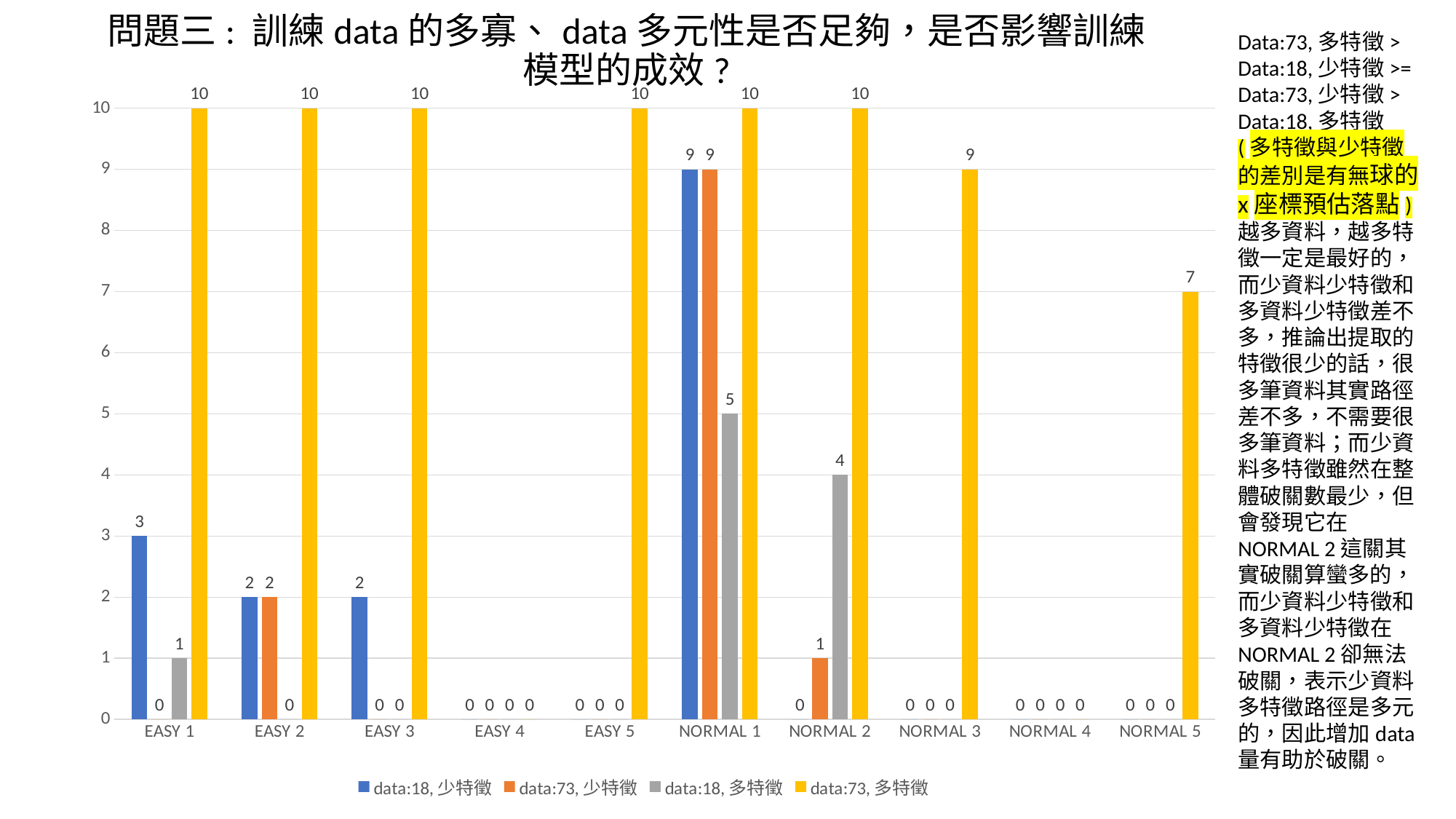

# 問題三: 訓練data的多寡、data多元性是否足夠，是否影響訓練模型的成效?
Data:73,多特徵>
Data:18,少特徵>=
Data:73,少特徵>
Data:18,多特徵
(多特徵與少特徵的差別是有無球的x座標預估落點)
越多資料，越多特徵一定是最好的，而少資料少特徵和多資料少特徵差不多，推論出提取的特徵很少的話，很多筆資料其實路徑差不多，不需要很多筆資料；而少資料多特徵雖然在整體破關數最少，但會發現它在NORMAL 2這關其實破關算蠻多的，而少資料少特徵和多資料少特徵在NORMAL 2卻無法破關，表示少資料多特徵路徑是多元的，因此增加data量有助於破關。

### Chart

| Category | data:18,少特徵 | data:73,少特徵 | data:18,多特徵 | data:73,多特徵 |
|---|---|---|---|---|
| EASY 1 | 3.0 | 0.0 | 1.0 | 10.0 |
| EASY 2 | 2.0 | 2.0 | 0.0 | 10.0 |
| EASY 3 | 2.0 | 0.0 | 0.0 | 10.0 |
| EASY 4 | 0.0 | 0.0 | 0.0 | 0.0 |
| EASY 5 | 0.0 | 0.0 | 0.0 | 10.0 |
| NORMAL 1 | 9.0 | 9.0 | 5.0 | 10.0 |
| NORMAL 2 | 0.0 | 1.0 | 4.0 | 10.0 |
| NORMAL 3 | 0.0 | 0.0 | 0.0 | 9.0 |
| NORMAL 4 | 0.0 | 0.0 | 0.0 | 0.0 |
| NORMAL 5 | 0.0 | 0.0 | 0.0 | 7.0 |